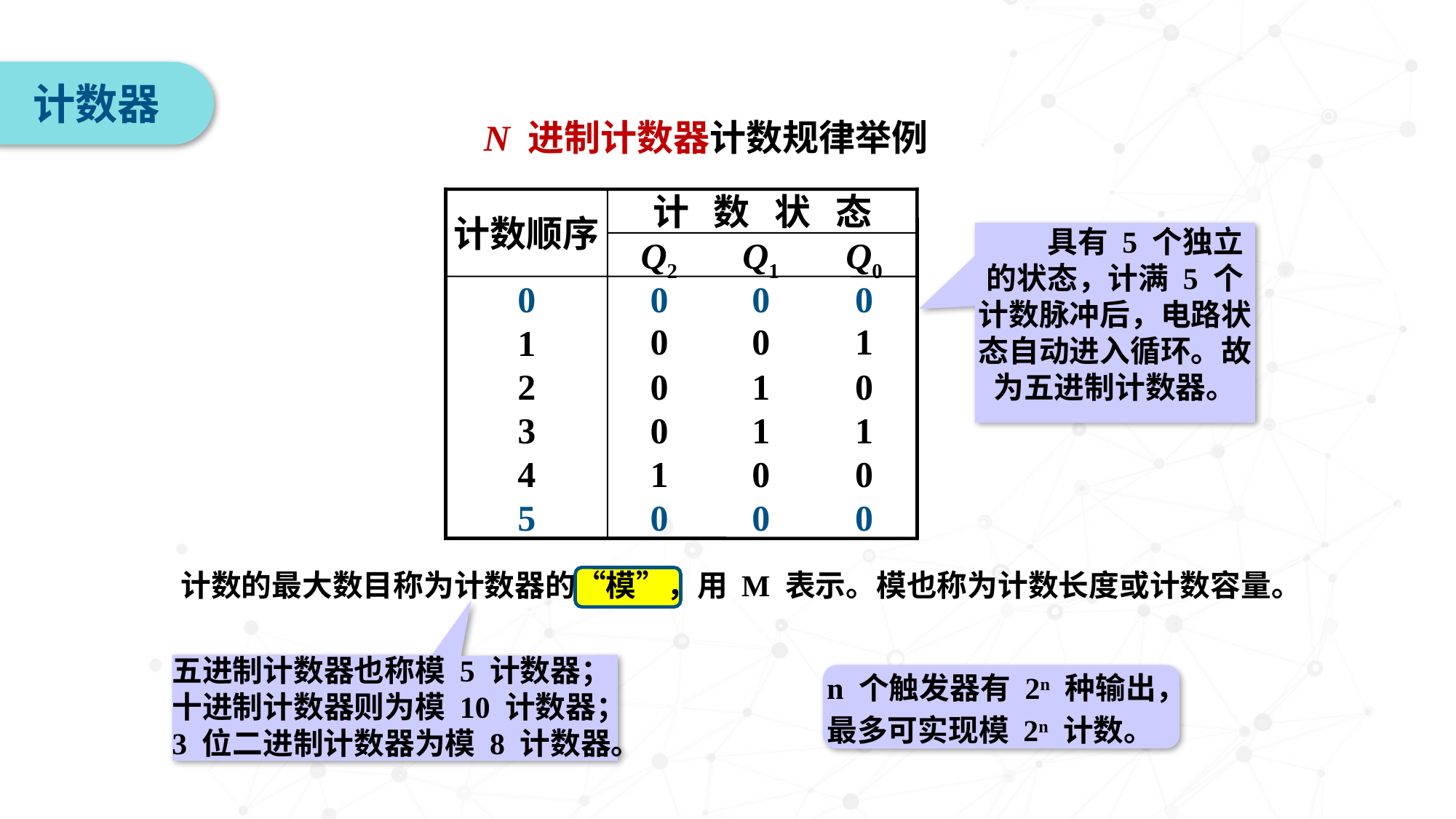

计数器
N 进制计数器计数规律举例
计数顺序

计   数   状   态

Q2

Q1
Q0

0
0
0
0
0
0
1
1
2
0
1
0
3
0
1
1
4
1
0
0
5
0
0
0
　　具有 5 个独立的状态，计满 5 个计数脉冲后，电路状态自动进入循环。故为五进制计数器。
计数的最大数目称为计数器的“模”，用 M 表示。模也称为计数长度或计数容量。

五进制计数器也称模 5 计数器；十进制计数器则为模 10 计数器；3 位二进制计数器为模 8 计数器。
n 个触发器有 2n 种输出，最多可实现模 2n 计数。
39